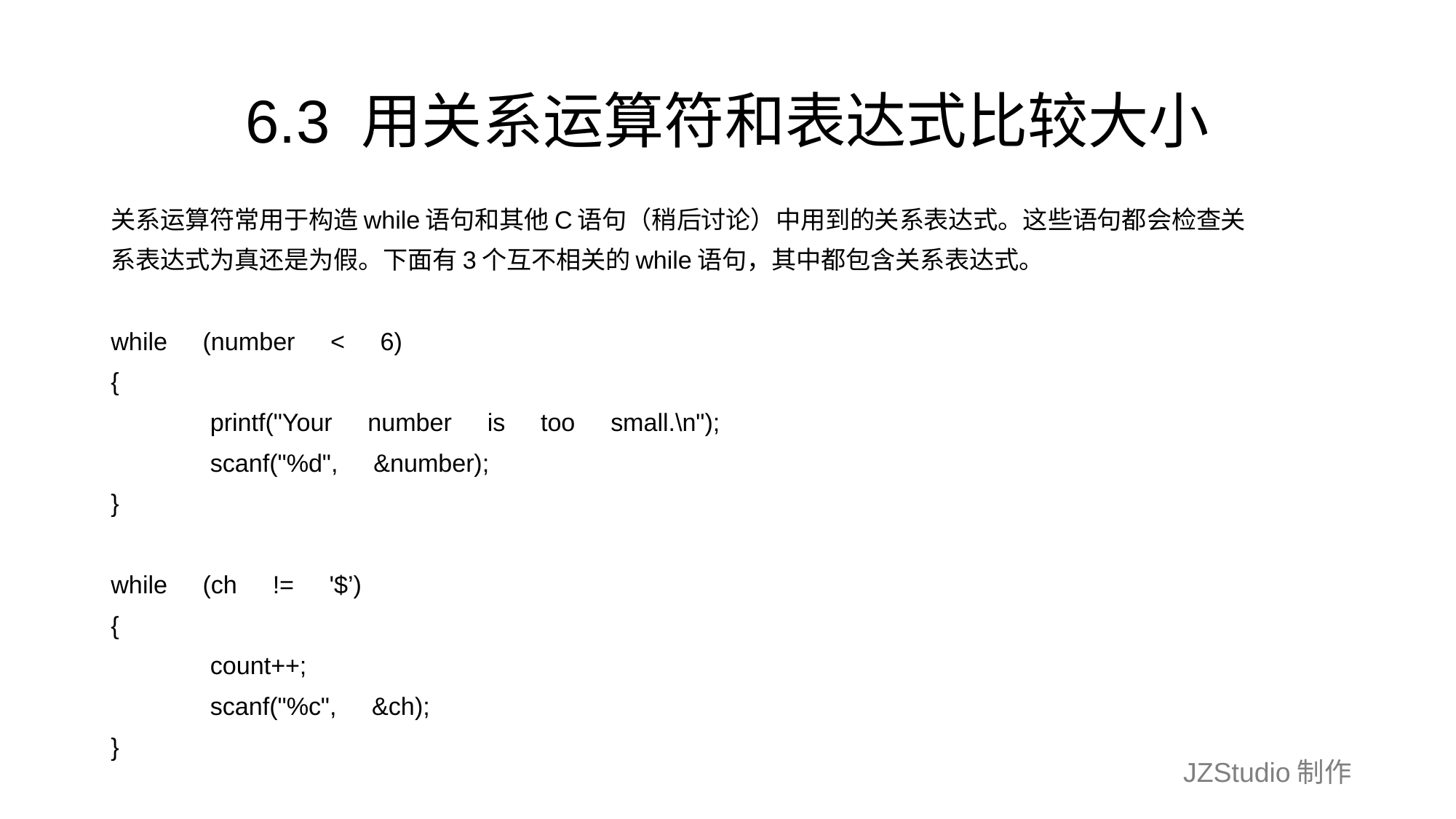

# 6.3 用关系运算符和表达式比较大小
关系运算符常用于构造while语句和其他C语句（稍后讨论）中用到的关系表达式。这些语句都会检查关
系表达式为真还是为假。下面有3个互不相关的while语句，其中都包含关系表达式。

while　(number　<　6)
{
	printf("Your　number　is　too　small.\n");
	scanf("%d",　&number);
}

while　(ch　!=　'$’)
{
	count++;
	scanf("%c",　&ch);
}